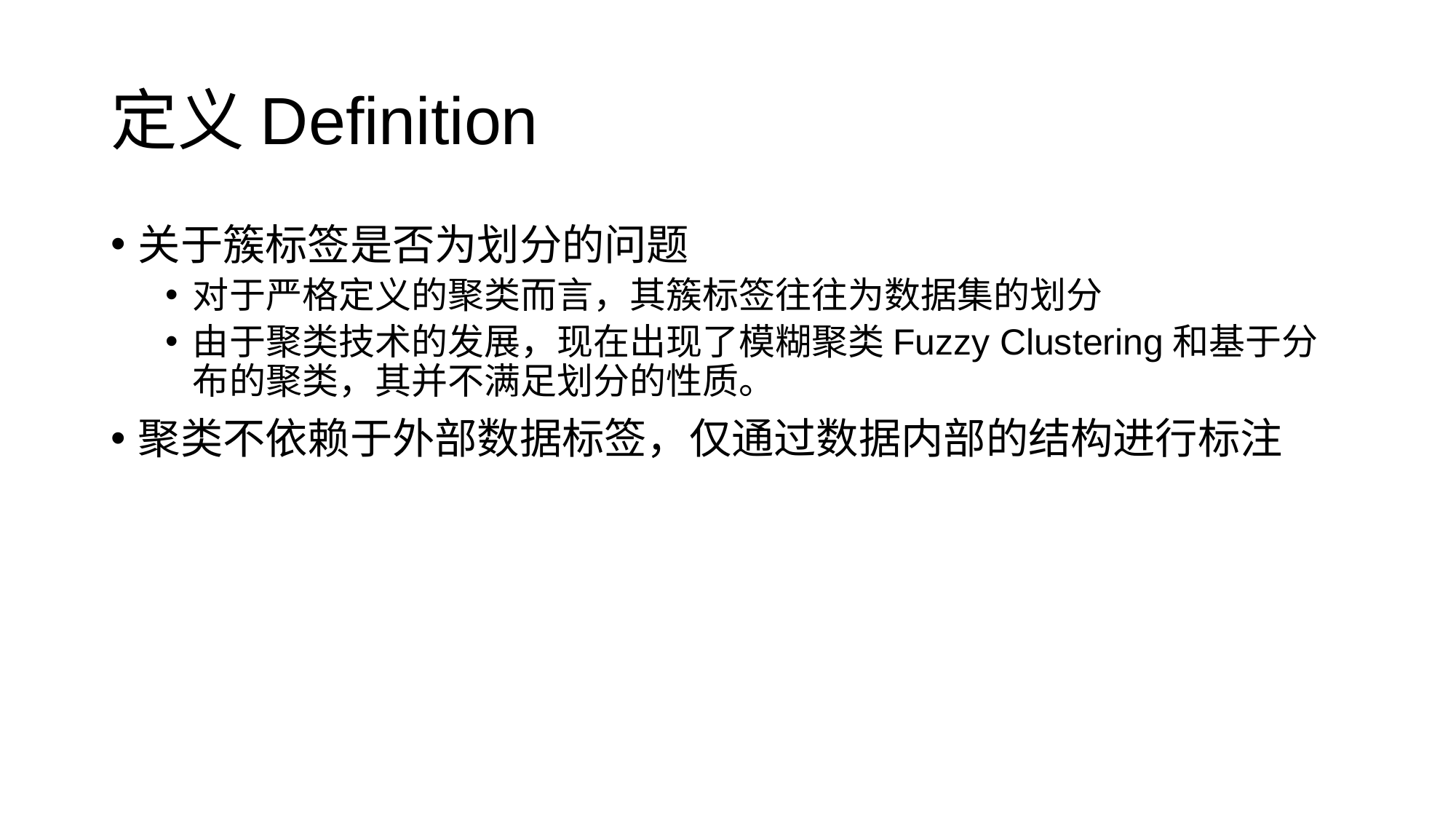

# 定义Definition
关于簇标签是否为划分的问题
对于严格定义的聚类而言，其簇标签往往为数据集的划分
由于聚类技术的发展，现在出现了模糊聚类Fuzzy Clustering和基于分布的聚类，其并不满足划分的性质。
聚类不依赖于外部数据标签，仅通过数据内部的结构进行标注